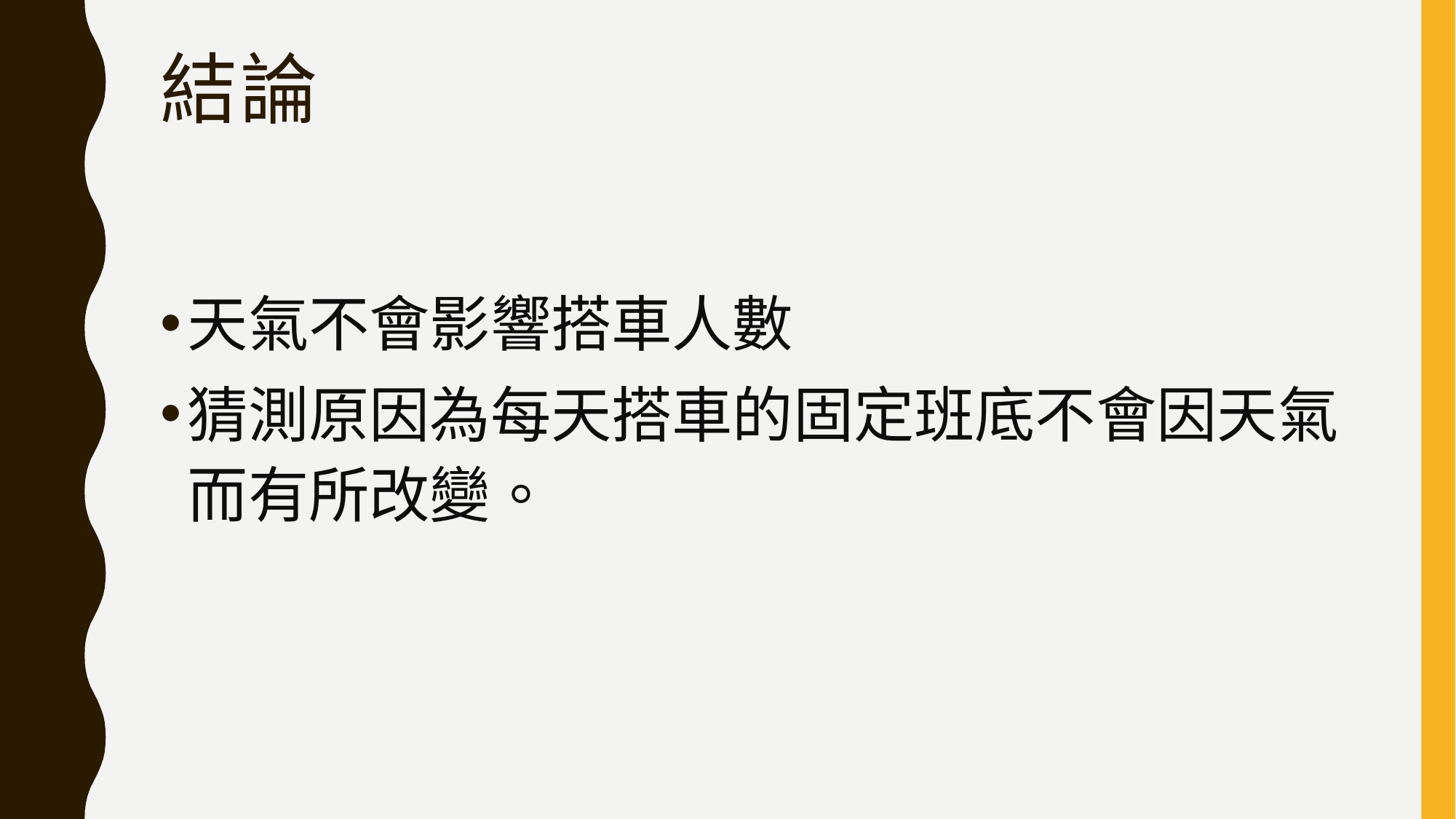

# 結論
天氣不會影響搭車人數
猜測原因為每天搭車的固定班底不會因天氣而有所改變。